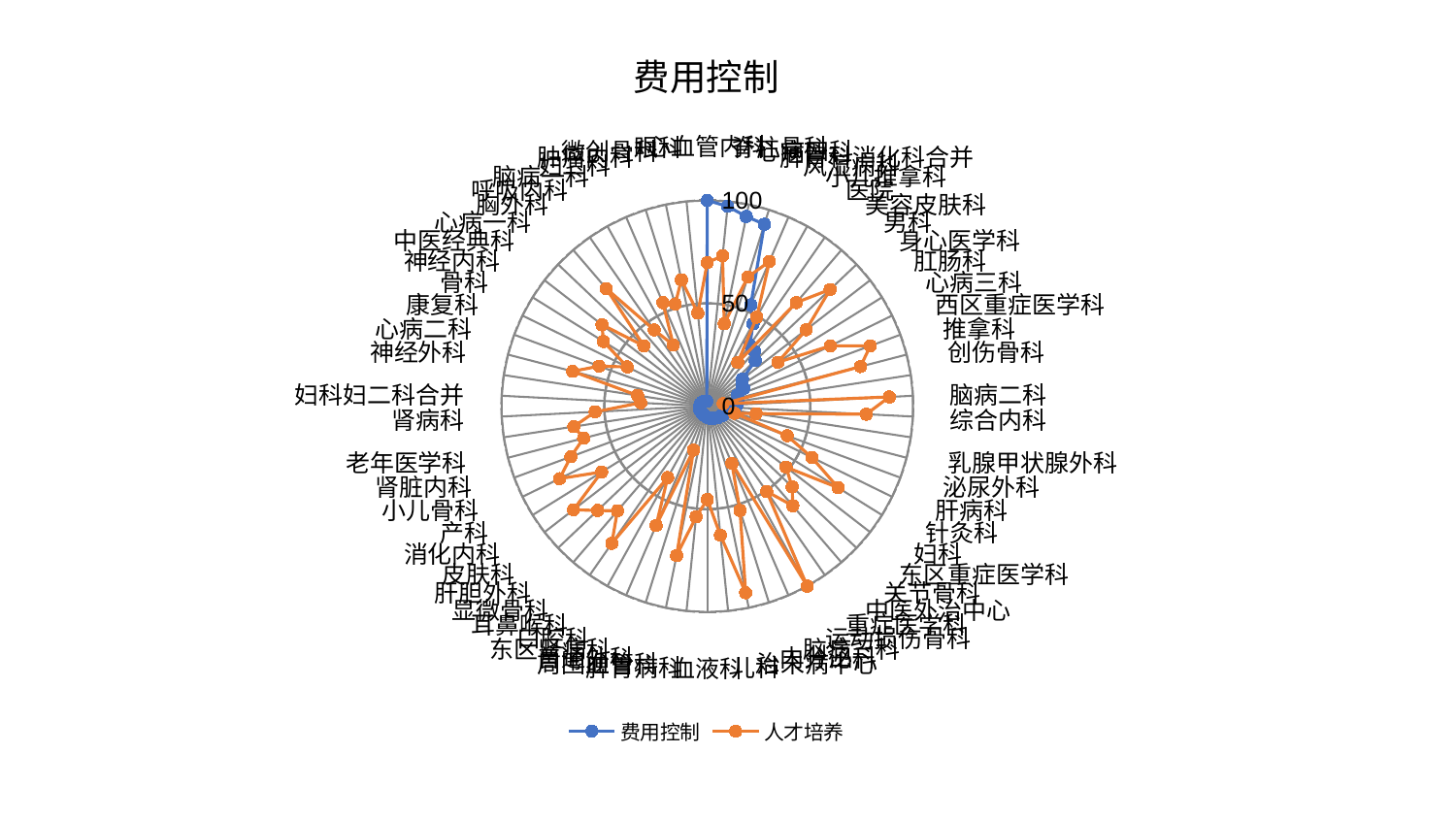

### Chart: 费用控制

| Category | 费用控制 | 人才培养 |
|---|---|---|
| 心血管内科 | 100.0 | 69.7469454334057 |
| 脊柱骨科 | 97.58945576912986 | 73.439932013332 |
| 心病四科 | 94.10235391897493 | 40.90041069310255 |
| 脾胃科消化科合并 | 92.65609167197935 | 65.77560727000187 |
| 风湿病科 | 53.543808421252486 | 76.53967428208806 |
| 小儿推拿科 | 45.77909678467999 | 49.450107635853726 |
| 医院 | 36.20539077502373 | 25.91132429325104 |
| 美容皮肤科 | 35.17886545482832 | 66.34132188396653 |
| 男科 | 32.12618830637528 | 82.32592954484342 |
| 身心医学科 | 21.632134868016237 | 60.73291009347497 |
| 肛肠科 | 19.845417710631427 | 40.38568840252045 |
| 心病三科 | 19.800475751513872 | 66.6255223288422 |
| 西区重症医学科 | 15.550864024169766 | 84.4486167161522 |
| 推拿科 | 15.527116880309183 | 76.84509201358745 |
| 创伤骨科 | 15.240531251075828 | 7.8148708887433855 |
| 脑病二科 | 14.407200848068255 | 88.52684492441004 |
| 综合内科 | 13.783479216155625 | 77.33260861566555 |
| 乳腺甲状腺外科 | 12.930167061699375 | 23.97993889009097 |
| 泌尿外科 | 11.494646857456733 | 13.620632943632973 |
| 肝病科 | 9.541247235546546 | 41.36800386020063 |
| 针灸科 | 8.971461744842848 | 56.55347664050843 |
| 妇科 | 8.64377438642043 | 74.85853726316803 |
| 东区重症医学科 | 7.881467694579752 | 48.36044300090087 |
| 关节骨科 | 7.629474944784044 | 56.875613659659884 |
| 中医外治中心 | 7.522275495889634 | 63.77708799424013 |
| 重症医学科 | 6.910745166377909 | 50.471602612345066 |
| 运动损伤骨科 | 6.805386125063272 | 100.0 |
| 脑病三科 | 6.110153902495318 | 30.223457891784843 |
| 内分泌科 | 5.992550990900347 | 53.15212279161498 |
| 治未病中心 | 5.972741184305815 | 92.52996495383408 |
| 儿科 | 5.702366792046847 | 63.031651050566225 |
| 血液科 | 5.462216519235328 | 45.37024726452492 |
| 脾胃病科 | 5.18084815132336 | 54.0194192383765 |
| 周围血管科 | 4.917598609159119 | 74.09660195113834 |
| 普通外科 | 4.674164744429747 | 22.343445818035146 |
| 东区肾病科 | 4.543480250320145 | 63.07283672594848 |
| 口腔科 | 4.390366403651336 | 39.68140624886607 |
| 耳鼻喉科 | 4.387296279330548 | 81.20675369238947 |
| 显微骨科 | 4.271549936316533 | 67.0189599548338 |
| 肝胆外科 | 4.166922178983667 | 73.54824564469418 |
| 皮肤科 | 4.134910777990132 | 82.23421925644767 |
| 消化内科 | 4.127036774000635 | 60.47152842943228 |
| 产科 | 4.068895048439038 | 79.95874219970106 |
| 小儿骨科 | 4.012166899625532 | 70.70578621541068 |
| 肾脏内科 | 3.9850331209440495 | 62.070839468010995 |
| 老年医学科 | 3.923232366738564 | 65.6286669532042 |
| 肾病科 | 3.8366478711565564 | 54.5746824082322 |
| 妇科妇二科合并 | 3.7030908024400446 | 32.40677236983045 |
| 神经外科 | 3.5251960529166197 | 34.281311456773615 |
| 心病二科 | 3.5170083969743327 | 67.5775470447799 |
| 康复科 | 3.500740220115961 | 56.07334262907949 |
| 骨科 | 3.348684518894522 | 43.345013649026114 |
| 神经内科 | 3.225357741161705 | 59.415827550791924 |
| 中医经典科 | 3.191561166627394 | 64.71057733573925 |
| 心病一科 | 3.044753520020886 | 42.584506149095326 |
| 胸外科 | 3.0204387068025773 | 75.35268796967458 |
| 呼吸内科 | 2.910536377427668 | 45.136008218821864 |
| 脑病一科 | 2.7356794153354365 | 33.98087552032711 |
| 妇二科 | 2.622057518712117 | 54.75904500254621 |
| 肿瘤内科 | 2.5881922907680215 | 52.07698883428909 |
| 微创骨科 | 2.5248115423135458 | 62.66951527140844 |
| 眼科 | 2.3980250355630366 | 45.41898305608352 |
41